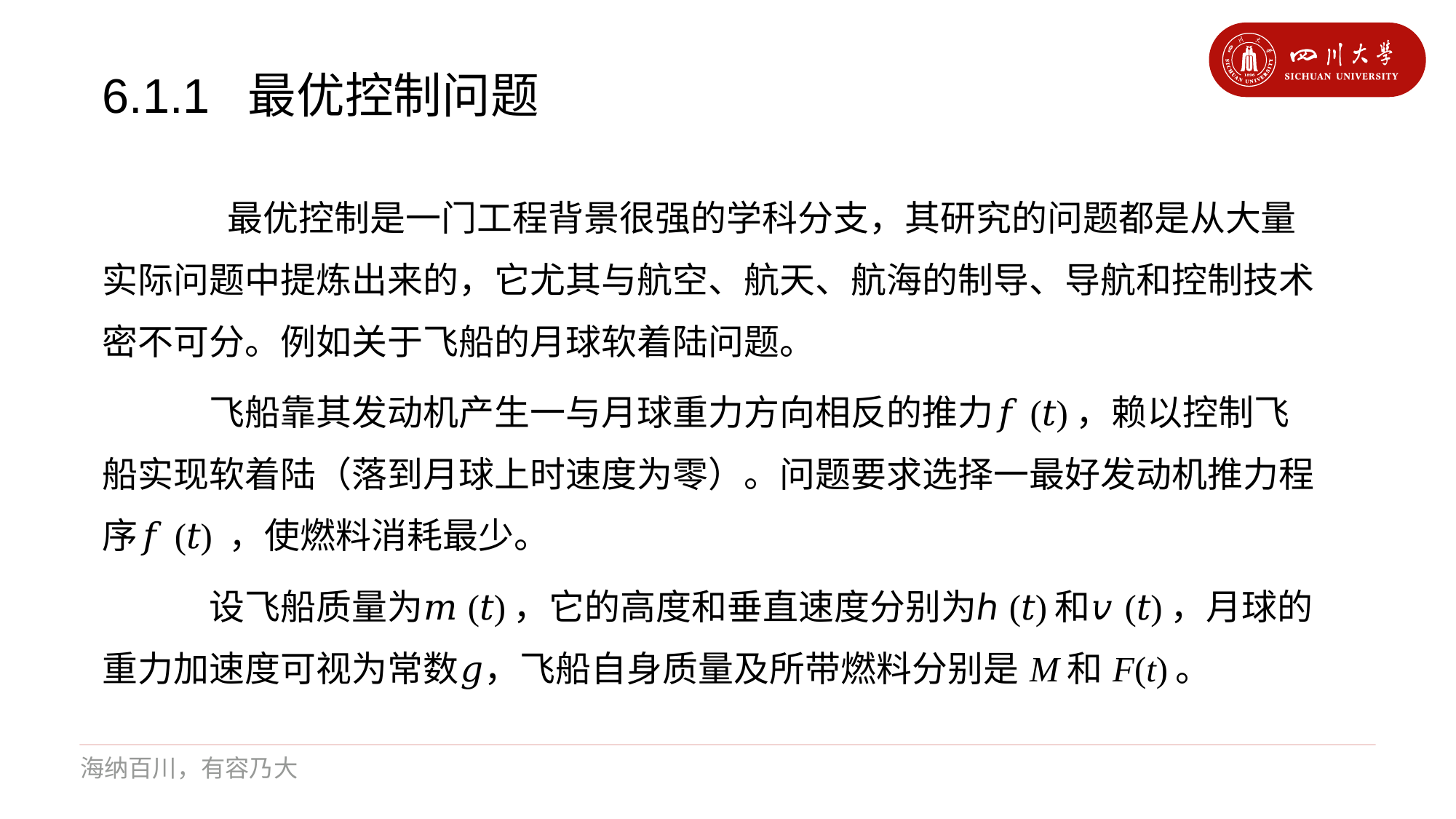

# 6.1.1  最优控制问题
    	 最优控制是一门工程背景很强的学科分支，其研究的问题都是从大量实际问题中提炼出来的，它尤其与航空、航天、航海的制导、导航和控制技术密不可分。例如关于飞船的月球软着陆问题。
	飞船靠其发动机产生一与月球重力方向相反的推力𝑓(𝑡)，赖以控制飞船实现软着陆（落到月球上时速度为零）。问题要求选择一最好发动机推力程序𝑓(𝑡) ，使燃料消耗最少。
  	设飞船质量为𝑚(𝑡)，它的高度和垂直速度分别为ℎ(𝑡)和𝑣(𝑡)，月球的重力加速度可视为常数𝑔，飞船自身质量及所带燃料分别是M和F(t)。